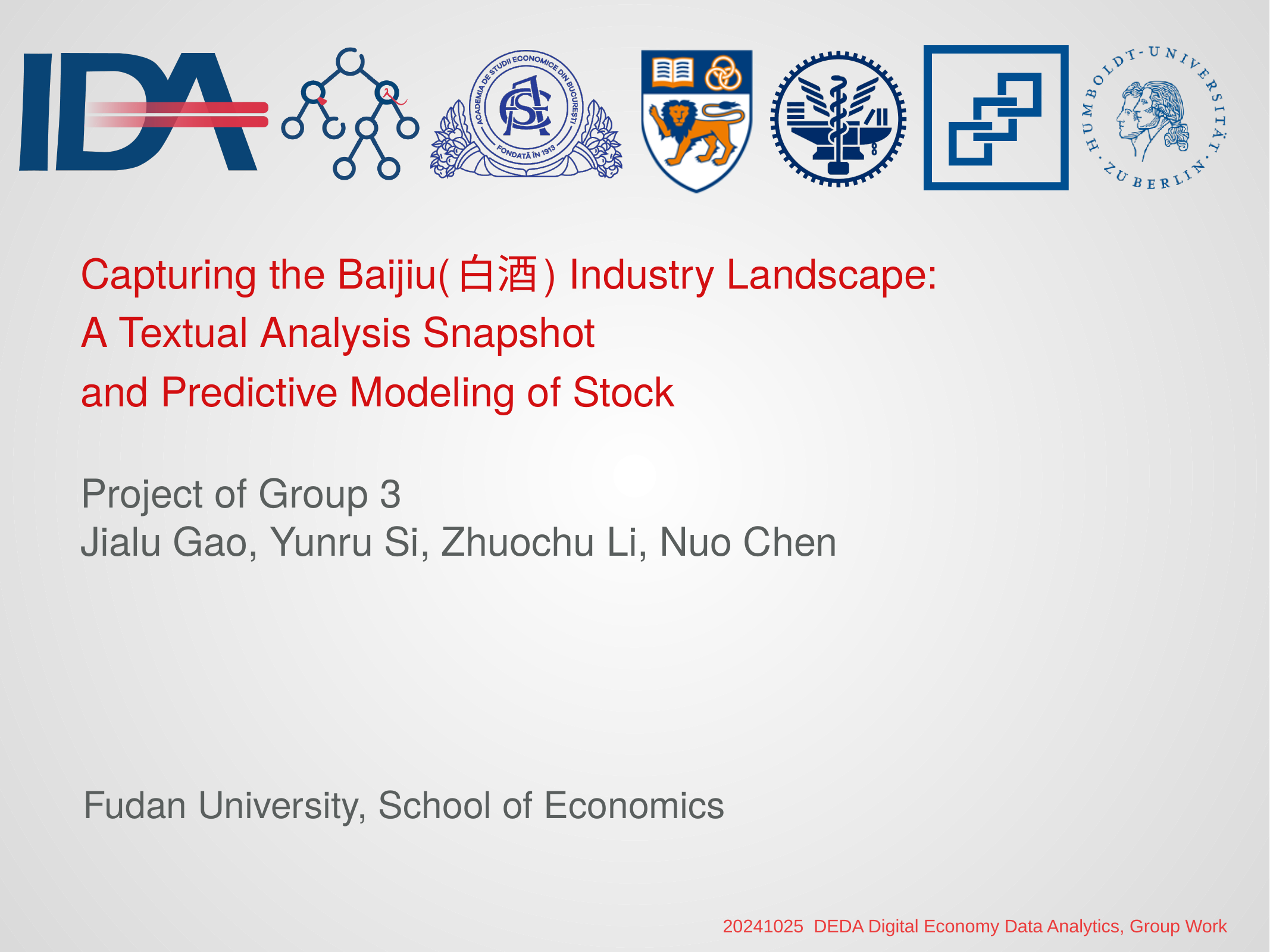

Capturing the Baijiu(白酒) Industry Landscape:
A Textual Analysis Snapshot
and Predictive Modeling of Stock
Project of Group 3
Jialu Gao, Yunru Si, Zhuochu Li, Nuo Chen
20241025  DEDA Digital Economy Data Analytics, Group Work